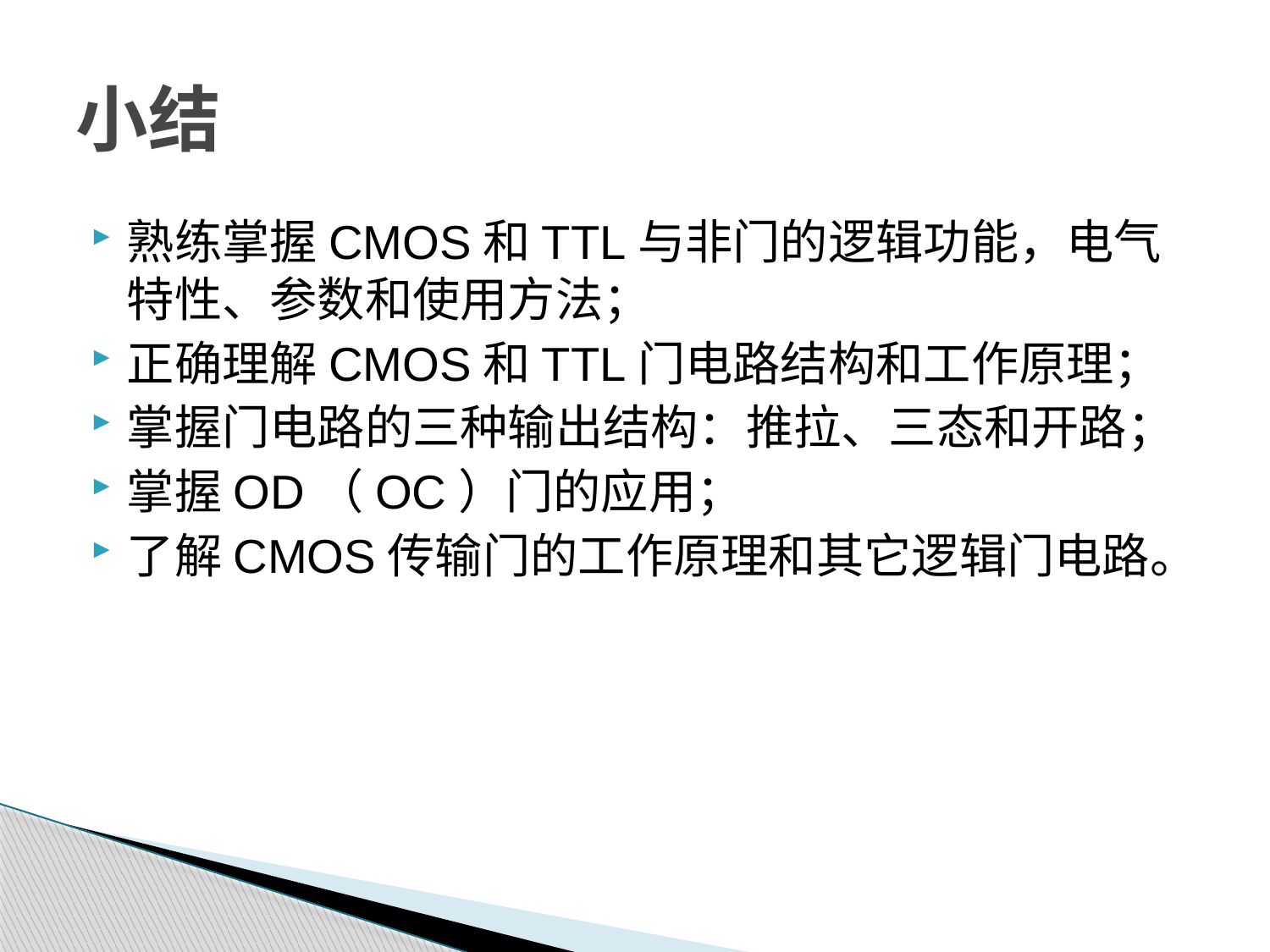

# 小结
熟练掌握CMOS和TTL与非门的逻辑功能，电气特性、参数和使用方法；
正确理解CMOS和TTL门电路结构和工作原理；
掌握门电路的三种输出结构：推拉、三态和开路；
掌握OD（OC）门的应用；
了解CMOS传输门的工作原理和其它逻辑门电路。